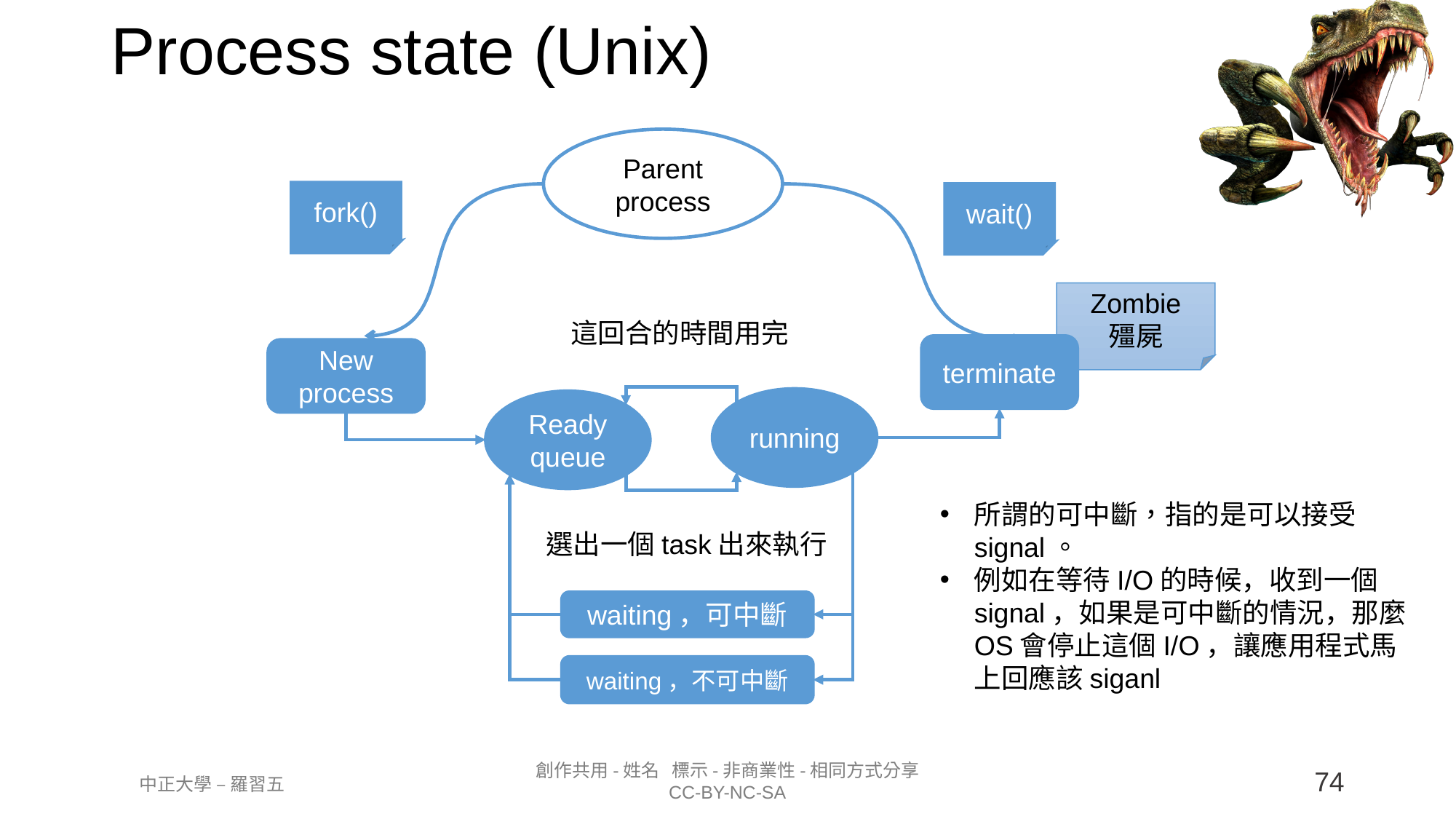

# Process state (Unix)
Parent process
fork()
wait()
Zombie
殭屍
這回合的時間用完
terminate
New process
running
Ready queue
所謂的可中斷，指的是可以接受signal。
例如在等待I/O的時候，收到一個signal，如果是可中斷的情況，那麼OS會停止這個I/O，讓應用程式馬上回應該siganl
選出一個task出來執行
waiting，可中斷
waiting，不可中斷